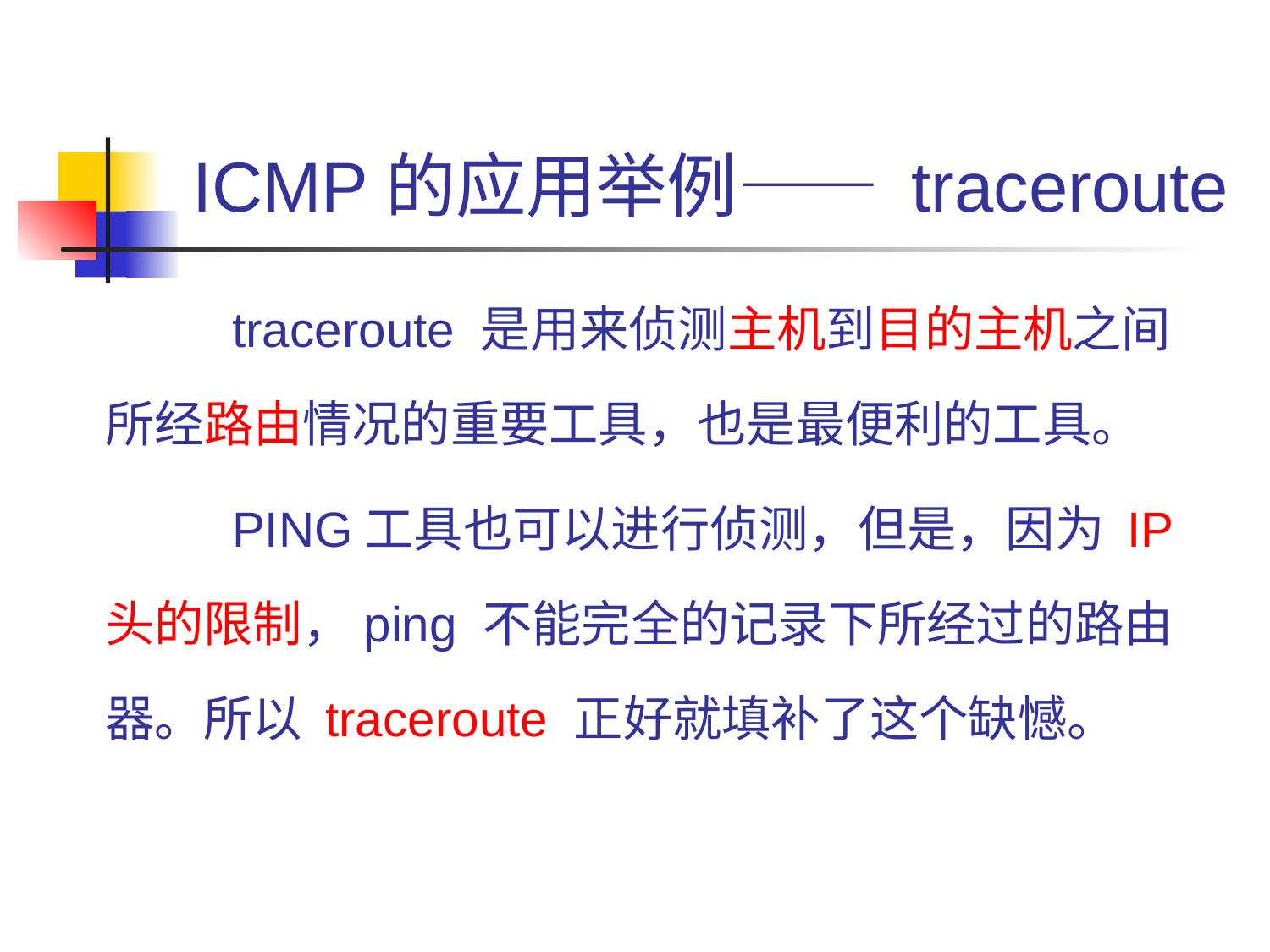

ICMP的应用举例—— traceroute
		traceroute 是用来侦测主机到目的主机之间所经路由情况的重要工具，也是最便利的工具。
		PING工具也可以进行侦测，但是，因为 IP 头的限制，ping 不能完全的记录下所经过的路由器。所以 traceroute 正好就填补了这个缺憾。